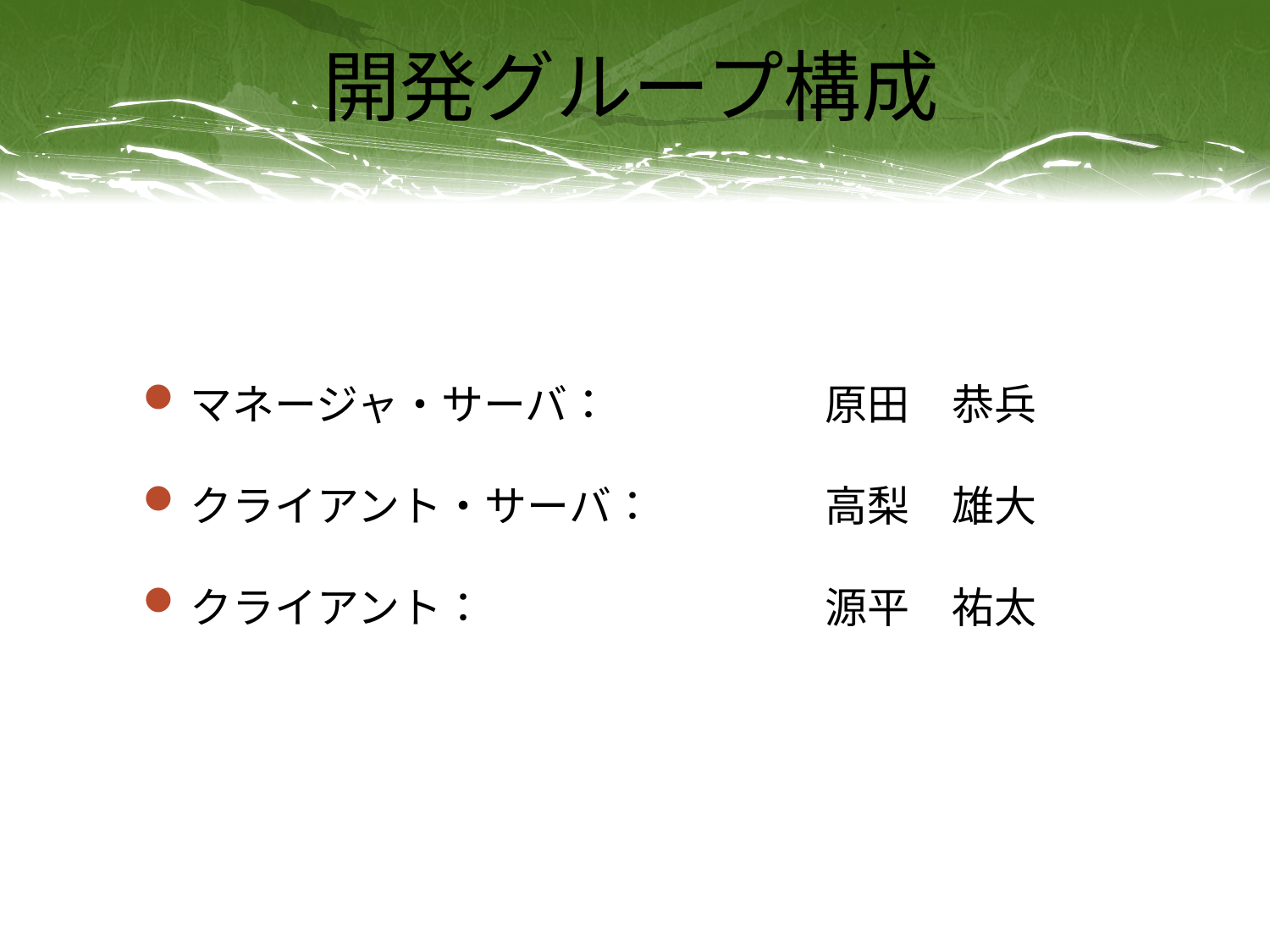

# 開発グループ構成
マネージャ・サーバ：		原田　恭兵

クライアント・サーバ：		高梨　雄大

クライアント：			源平　祐太